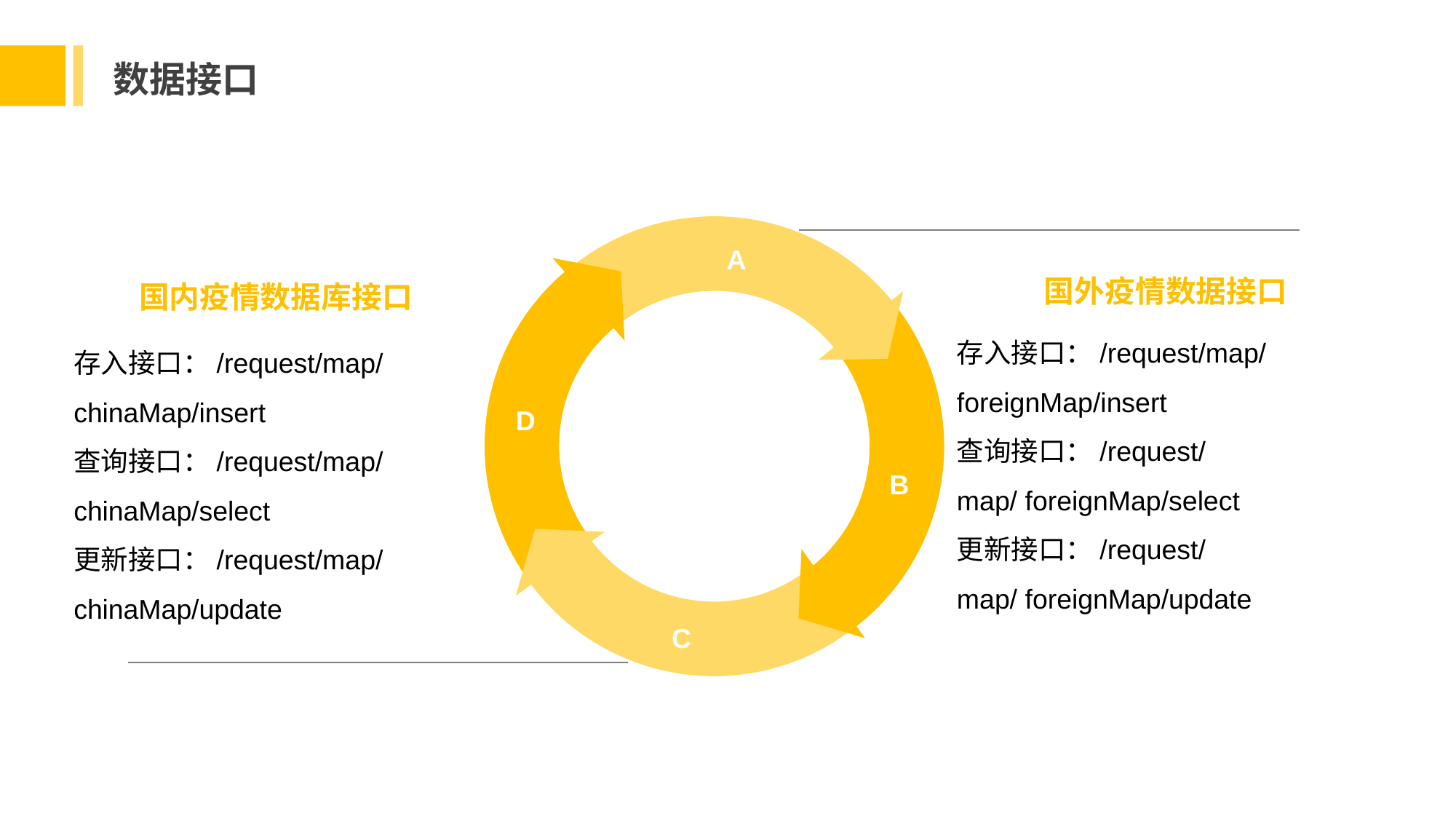

数据接口

A

D
20%
B

C

国外疫情数据接口
存入接口：/request/map/foreignMap/insert
查询接口：/request/map/ foreignMap/select
更新接口：/request/map/ foreignMap/update

国内疫情数据库接口
存入接口：/request/map/chinaMap/insert
查询接口：/request/map/chinaMap/select
更新接口：/request/map/chinaMap/update